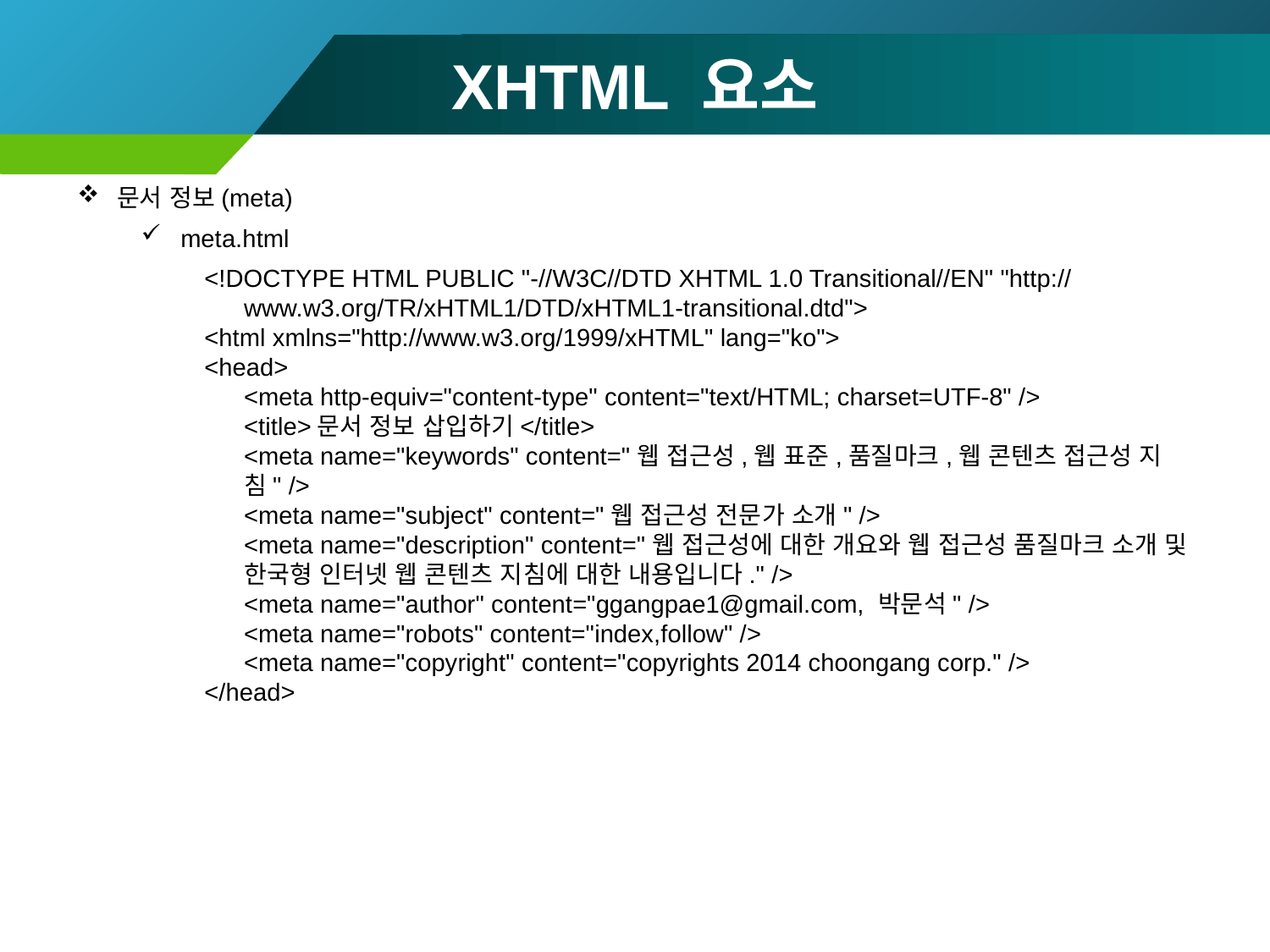

# XHTML 요소
문서 정보(meta)
meta.html
<!DOCTYPE HTML PUBLIC "-//W3C//DTD XHTML 1.0 Transitional//EN" "http://www.w3.org/TR/xHTML1/DTD/xHTML1-transitional.dtd">
<html xmlns="http://www.w3.org/1999/xHTML" lang="ko">
<head>
	<meta http-equiv="content-type" content="text/HTML; charset=UTF-8" />
	<title>문서 정보 삽입하기</title>
	<meta name="keywords" content="웹 접근성,웹 표준,품질마크,웹 콘텐츠 접근성 지침" />
	<meta name="subject" content="웹 접근성 전문가 소개" />
	<meta name="description" content="웹 접근성에 대한 개요와 웹 접근성 품질마크 소개 및 한국형 인터넷 웹 콘텐츠 지침에 대한 내용입니다." />
	<meta name="author" content="ggangpae1@gmail.com, 박문석" />
	<meta name="robots" content="index,follow" />
	<meta name="copyright" content="copyrights 2014 choongang corp." />
</head>
27